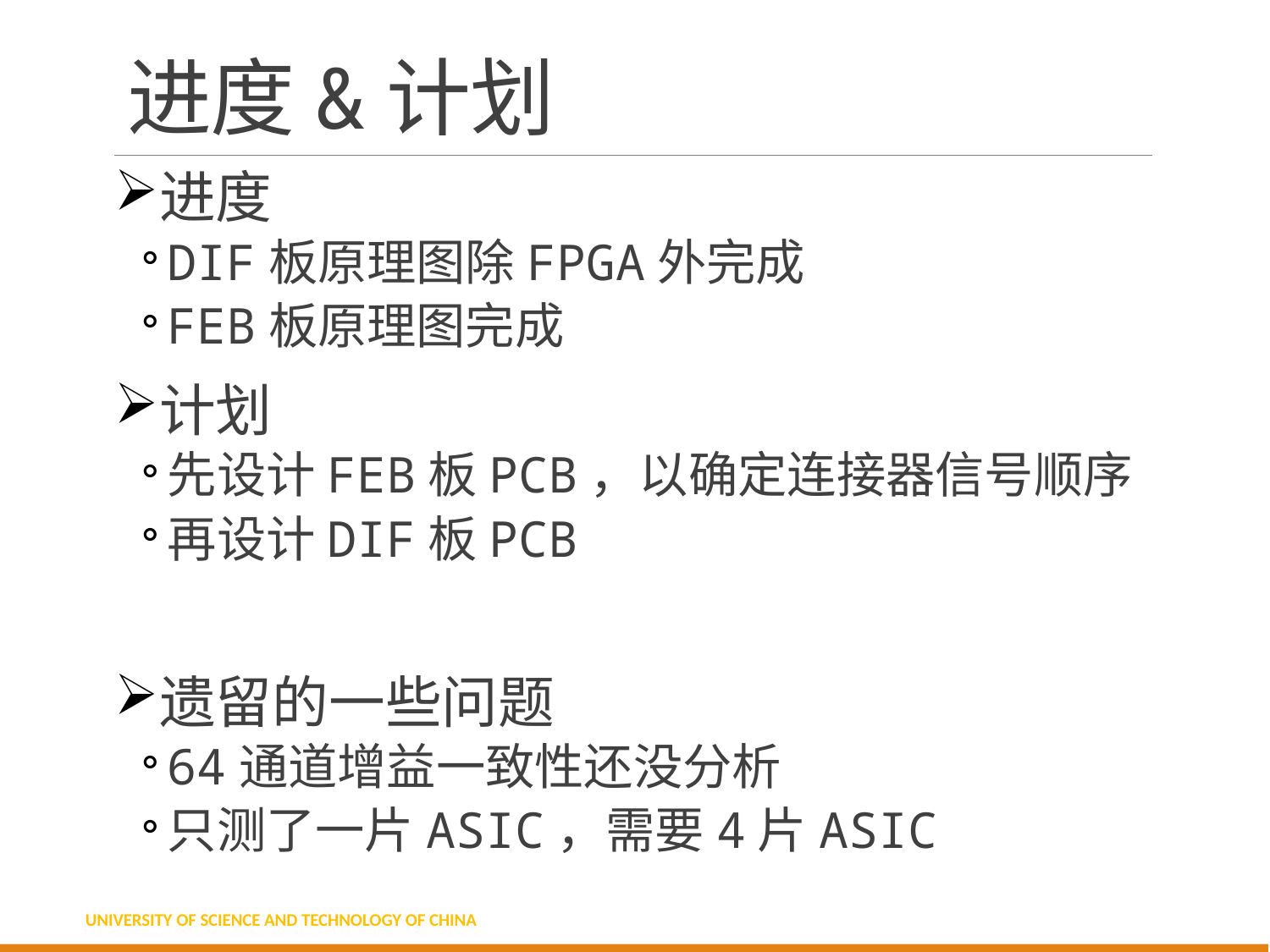

# 进度&计划
进度
DIF板原理图除FPGA外完成
FEB板原理图完成
计划
先设计FEB板PCB，以确定连接器信号顺序
再设计DIF板PCB

遗留的一些问题
64通道增益一致性还没分析
只测了一片ASIC，需要4片ASIC